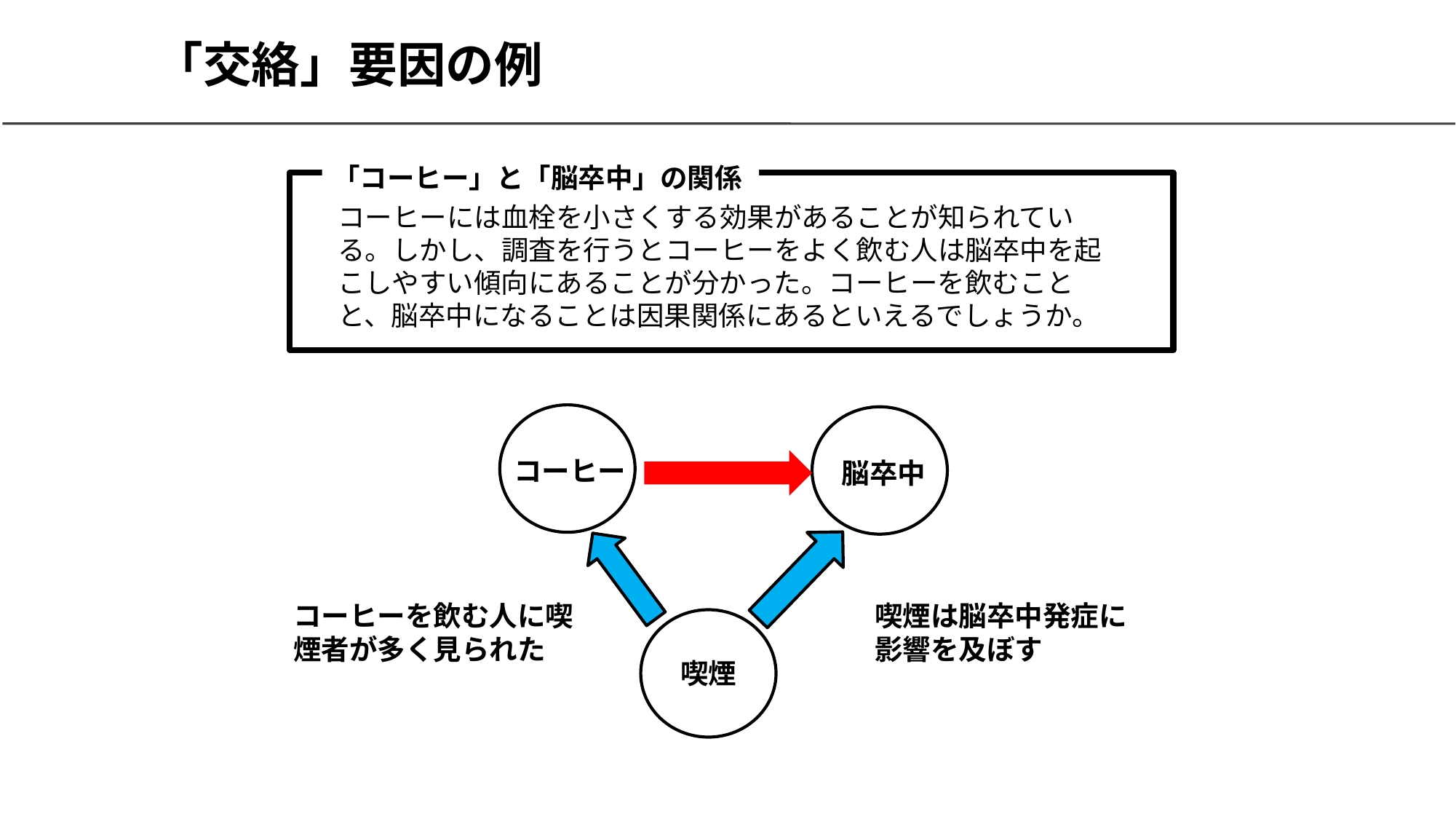

# 「交絡」要因の例
「コーヒー」と「脳卒中」の関係

コーヒーには血栓を小さくする効果があることが知られている。しかし、調査を行うとコーヒーをよく飲む人は脳卒中を起こしやすい傾向にあることが分かった。コーヒーを飲むことと、脳卒中になることは因果関係にあるといえるでしょうか。

コーヒー

脳卒中

喫煙は脳卒中発症に影響を及ぼす
コーヒーを飲む人に喫煙者が多く見られた

喫煙